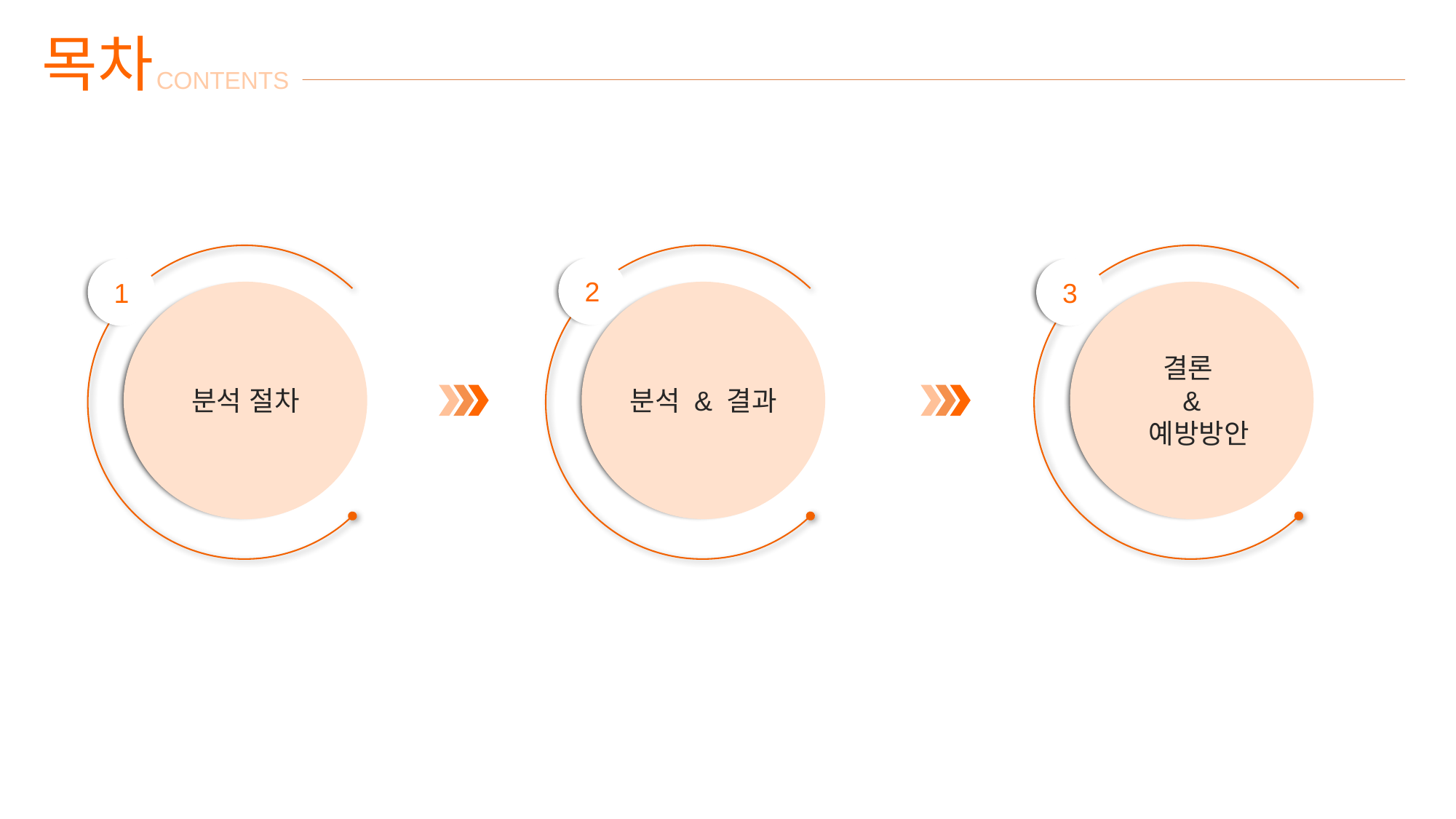

목차
CONTENTS

2
3
1
분석 절차
분석 & 결과
결론
&
 예방방안